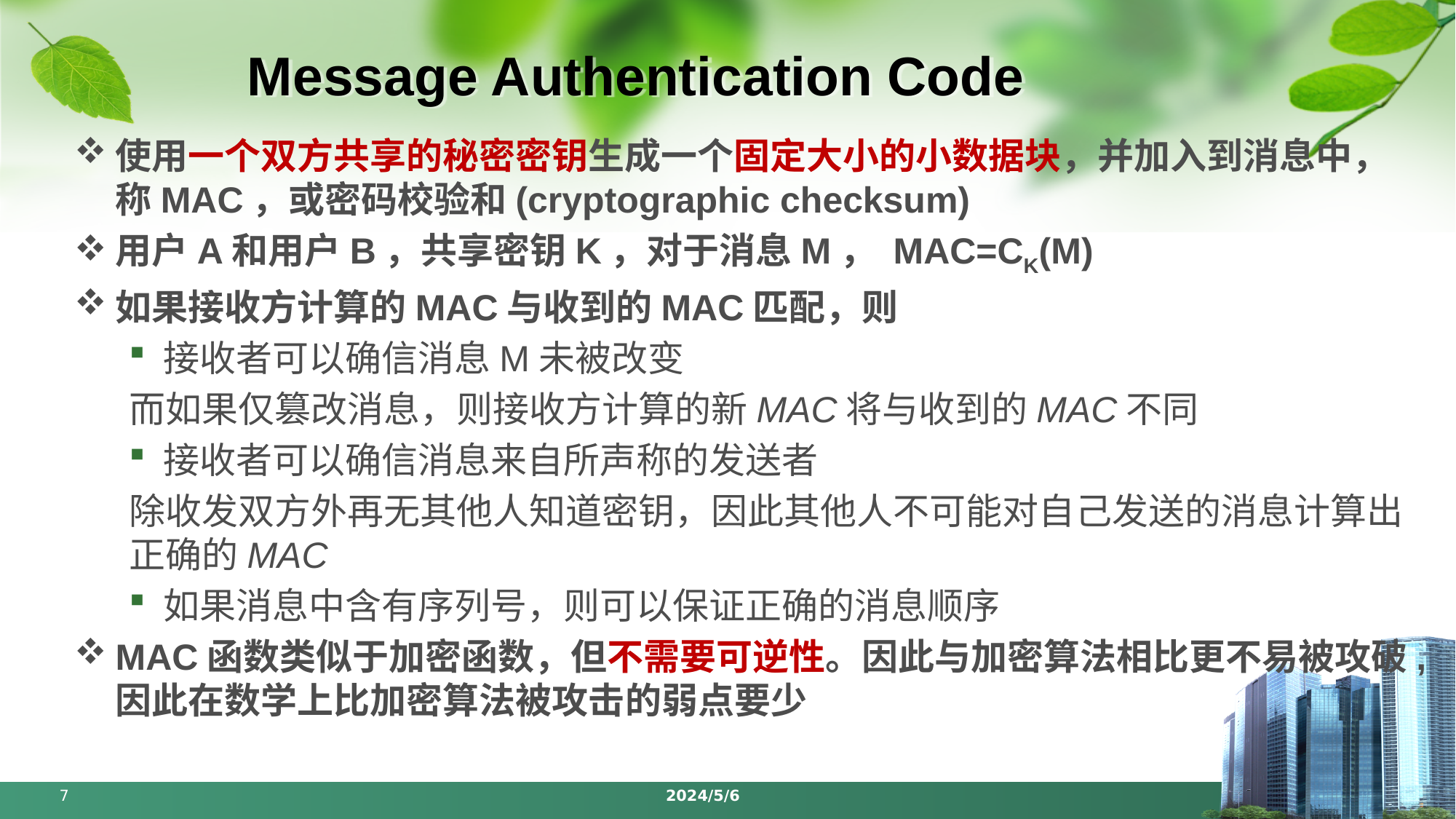

# Message Authentication Code
使用一个双方共享的秘密密钥生成一个固定大小的小数据块，并加入到消息中，称MAC，或密码校验和(cryptographic checksum)
用户A和用户B，共享密钥K，对于消息M， MAC=CK(M)
如果接收方计算的MAC与收到的MAC匹配，则
接收者可以确信消息M未被改变
而如果仅篡改消息，则接收方计算的新MAC将与收到的MAC不同
接收者可以确信消息来自所声称的发送者
除收发双方外再无其他人知道密钥，因此其他人不可能对自己发送的消息计算出正确的MAC
如果消息中含有序列号，则可以保证正确的消息顺序
MAC函数类似于加密函数，但不需要可逆性。因此与加密算法相比更不易被攻破,因此在数学上比加密算法被攻击的弱点要少
7
2024/5/6